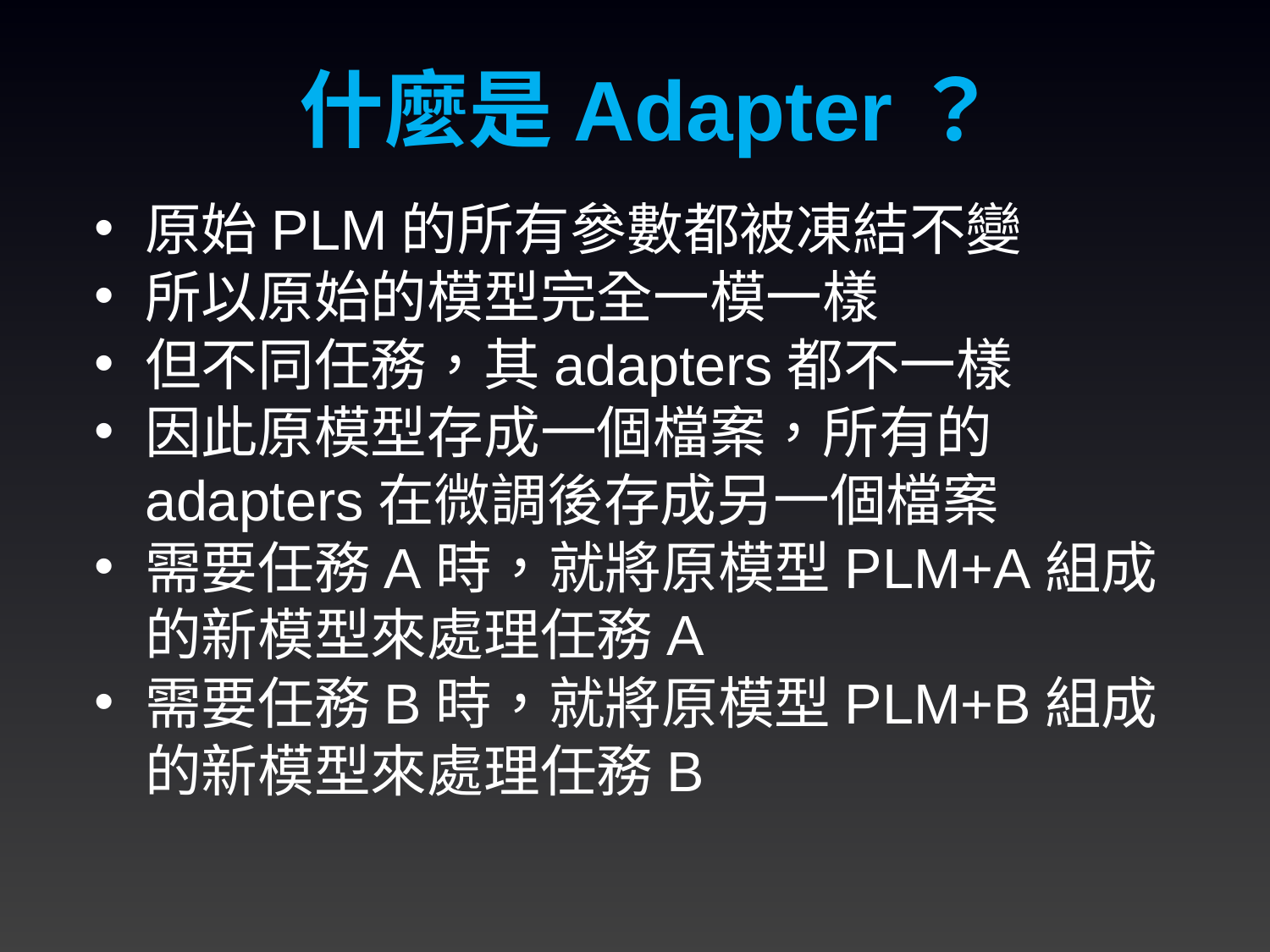

什麼是Adapter？
原始PLM的所有參數都被凍結不變
所以原始的模型完全一模一樣
但不同任務，其adapters都不一樣
因此原模型存成一個檔案，所有的adapters在微調後存成另一個檔案
需要任務A時，就將原模型PLM+A組成的新模型來處理任務A
需要任務B時，就將原模型PLM+B組成的新模型來處理任務B